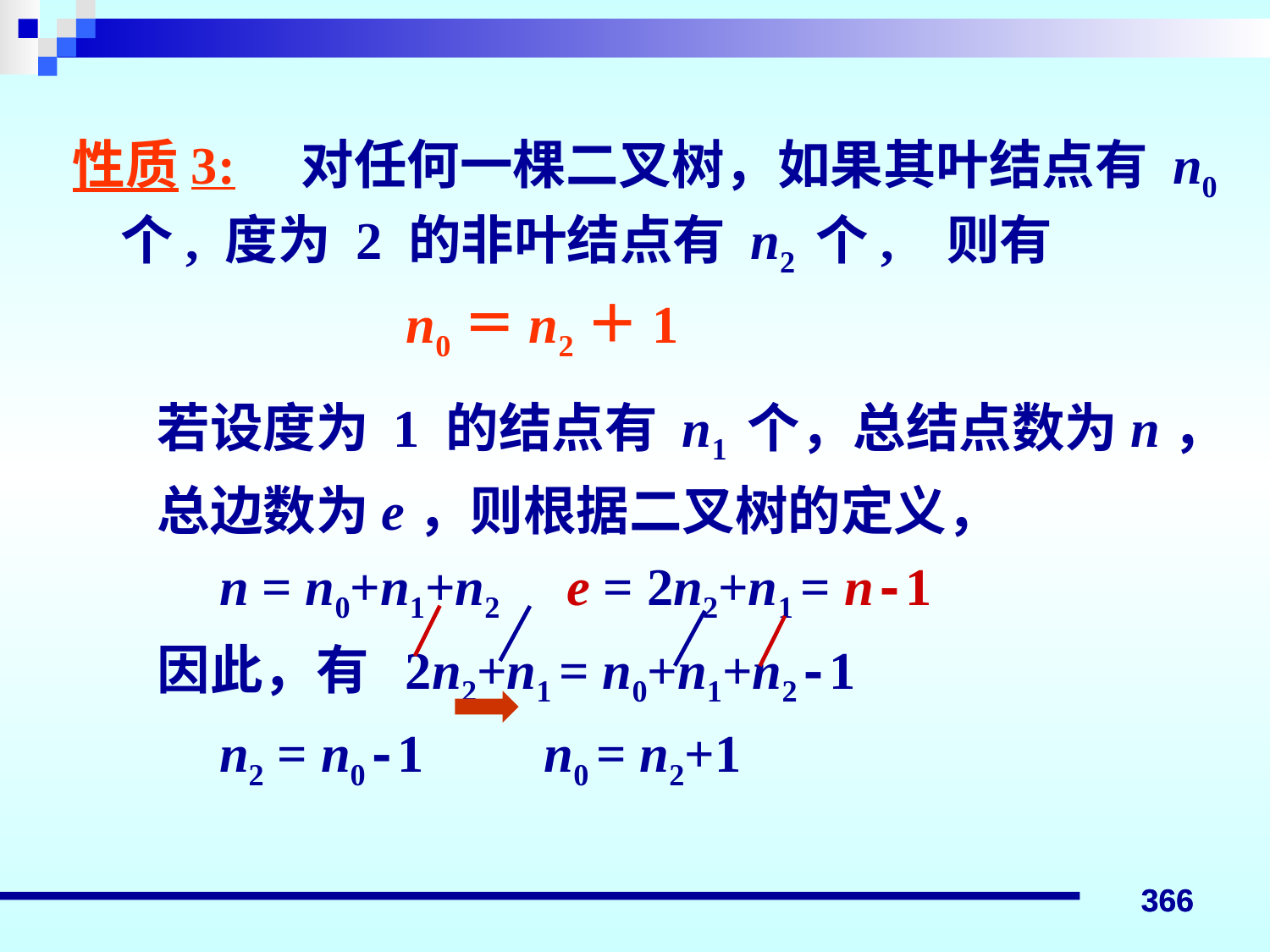

性质3:    对任何一棵二叉树，如果其叶结点有 n0 个, 度为 2 的非叶结点有 n2 个,   则有
                         n0＝n2＋1

	  若设度为 1 的结点有 n1 个，总结点数为n，
  	  总边数为e，则根据二叉树的定义，
           n = n0+n1+n2     e = 2n2+n1 = n-1
	  因此，有  2n2+n1 = n0+n1+n2-1
           n2 = n0-1         n0 = n2+1

366
366